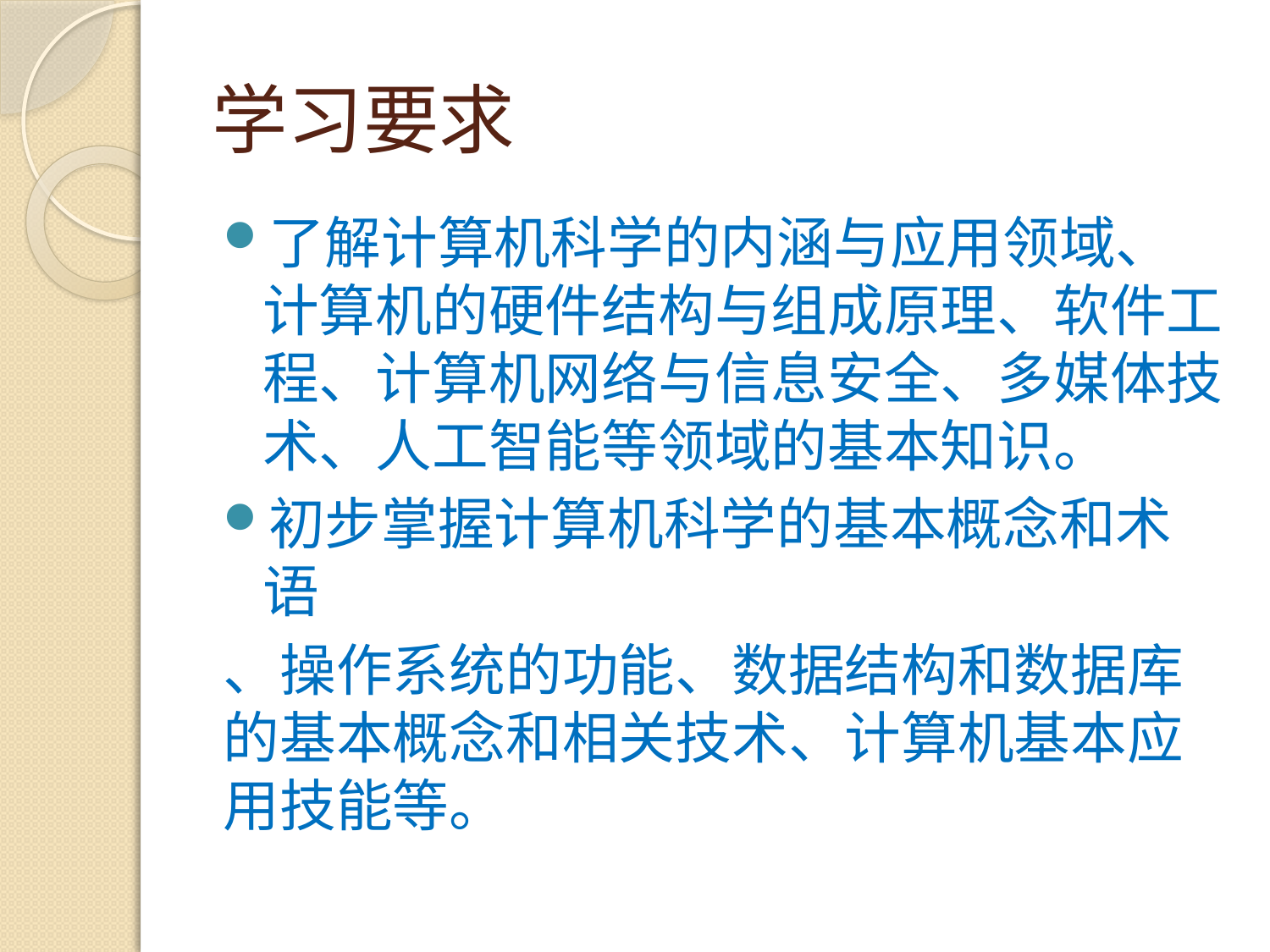

# 学习要求
了解计算机科学的内涵与应用领域、计算机的硬件结构与组成原理、软件工程、计算机网络与信息安全、多媒体技术、人工智能等领域的基本知识。
初步掌握计算机科学的基本概念和术语
、操作系统的功能、数据结构和数据库的基本概念和相关技术、计算机基本应用技能等。